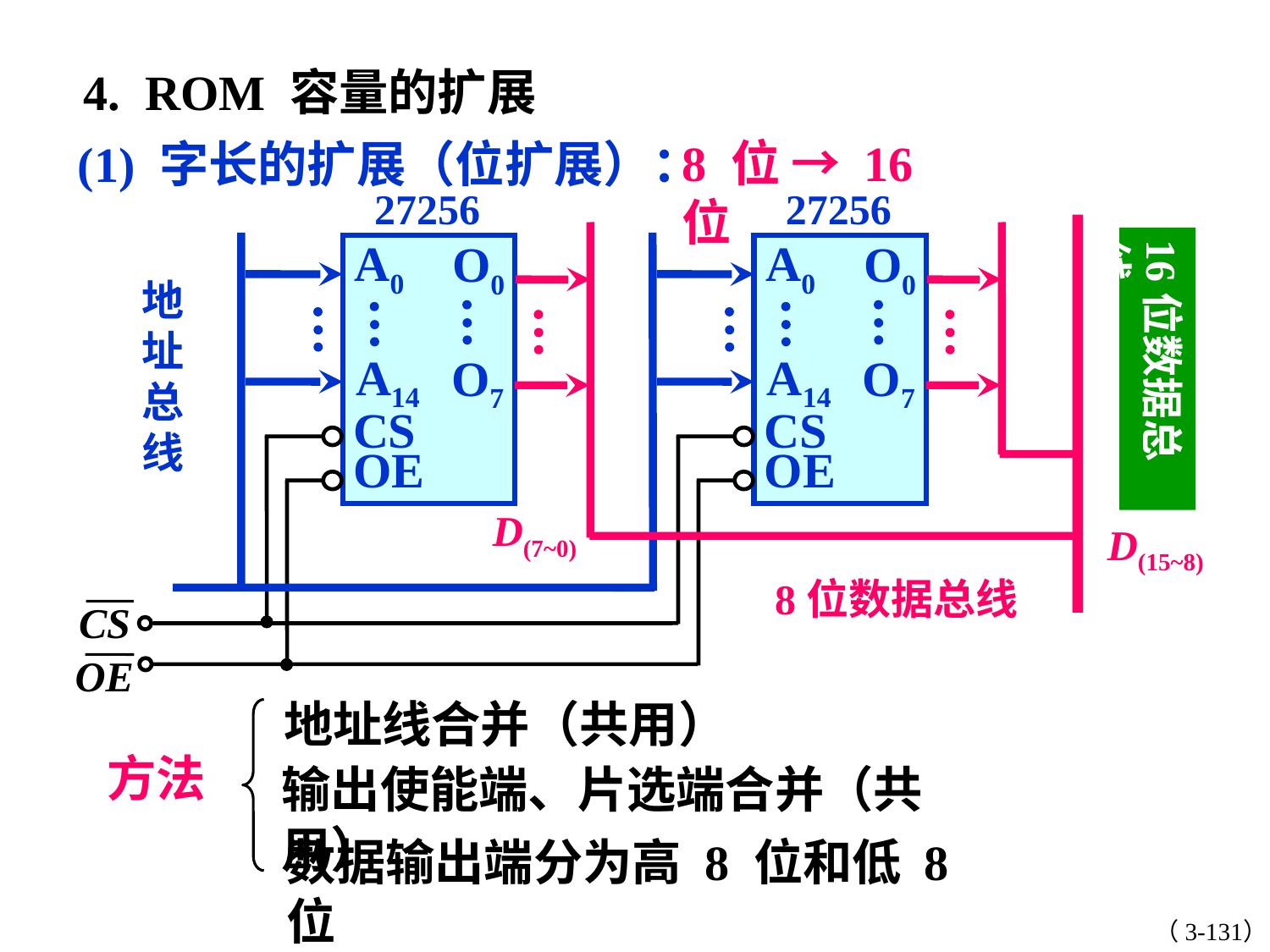

4.  ROM 容量的扩展
8 位 → 16 位
(1) 字长的扩展（位扩展）：
27256
27256

A0
A0
O0
O0

A14
A14
O7
O7

CS
CS

OE
OE

CS

OE

16位数据总线
地
址
总
线
D(7~0)
D(15~8)
8位数据总线
地址线合并（共用）

方法
输出使能端、片选端合并（共用）
数据输出端分为高 8 位和低 8 位
（3-131）